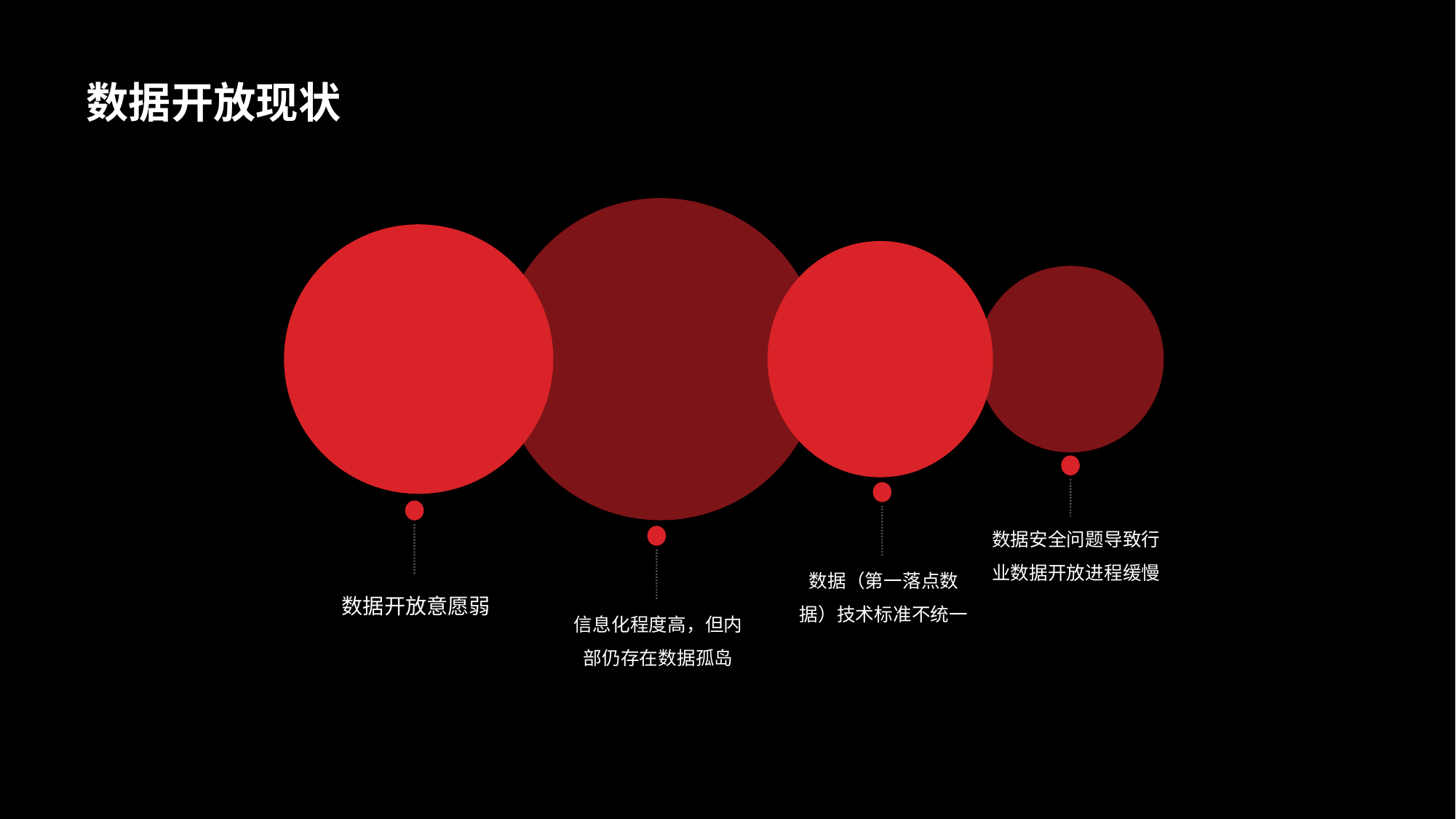

数据开放现状

数据安全问题导致行业数据开放进程缓慢

数据（第一落点数据）技术标准不统一
数据开放意愿弱
信息化程度高，但内部仍存在数据孤岛